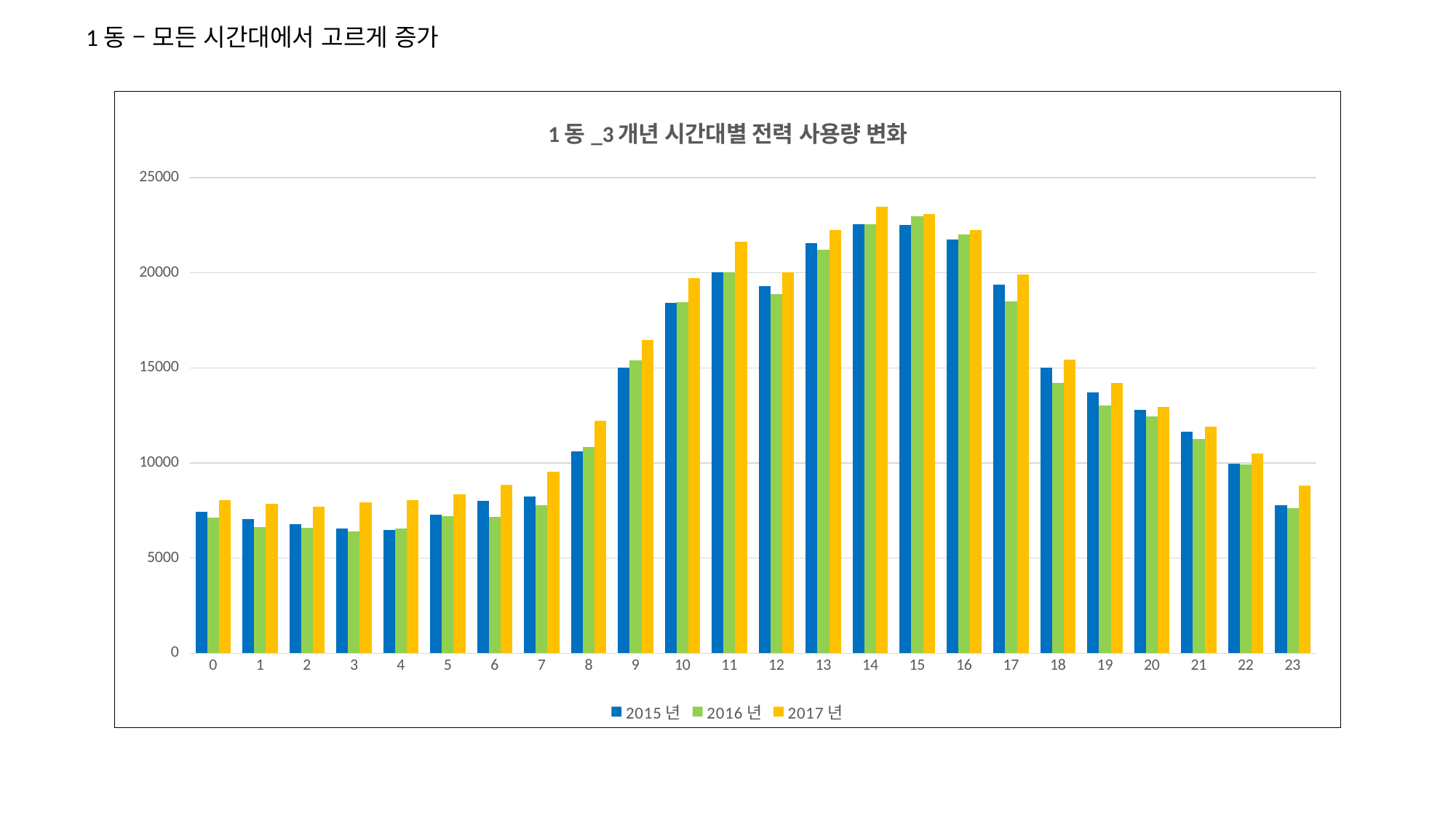

1동 – 모든 시간대에서 고르게 증가

### Chart: 1동_3개년 시간대별 전력 사용량 변화

| Category | 2015년 | 2016년 | 2017년 |
|---|---|---|---|
| 0 | 7440.42857142 | 7124.04847116999 | 8035.89195168834 |
| 1 | 7067.42857143 | 6643.74907808999 | 7843.53375688153 |
| 2 | 6802.54605423 | 6588.942343206 | 7712.66046743888 |
| 3 | 6555.04285714 | 6405.725653749 | 7929.21097369253 |
| 4 | 6491.93192719999 | 6568.39550244 | 8043.97189420347 |
| 5 | 7276.77425018 | 7189.56977428 | 8367.84114450732 |
| 6 | 7999.12168338 | 7170.69719926 | 8841.5320896796 |
| 7 | 8239.93470815 | 7780.89464396 | 9523.55618518255 |
| 8 | 10623.35100729 | 10837.95261939 | 12216.5600557912 |
| 9 | 15006.68291264 | 15411.3320766699 | 16480.692615417 |
| 10 | 18427.5693325199 | 18472.42542768 | 19731.59993811 |
| 11 | 20013.94465629 | 20025.50513991 | 21644.2575625282 |
| 12 | 19290.2011520099 | 18867.54220424 | 20005.9318481728 |
| 13 | 21542.19833932 | 21198.85115118 | 22236.3881130245 |
| 14 | 22552.91999071 | 22566.84878869 | 23446.386210350902 |
| 15 | 22527.26655068 | 22973.4747631499 | 23093.6202279918 |
| 16 | 21740.47619049 | 21994.16688755 | 22232.8831677551 |
| 17 | 19368.6645074 | 18502.1037939299 | 19905.0970777145 |
| 18 | 15018.79001482 | 14227.58922933 | 15424.0190826695 |
| 19 | 13703.01814574 | 13023.38452175 | 14213.6639408024 |
| 20 | 12804.7311508 | 12448.27359577 | 12964.8102164059 |
| 21 | 11653.64285714 | 11247.31047289 | 11927.1239841157 |
| 22 | 9975.25714286 | 9929.30930734999 | 10516.6490523355 |
| 23 | 7793.78571428 | 7634.78762068999 | 8829.08855450708 |